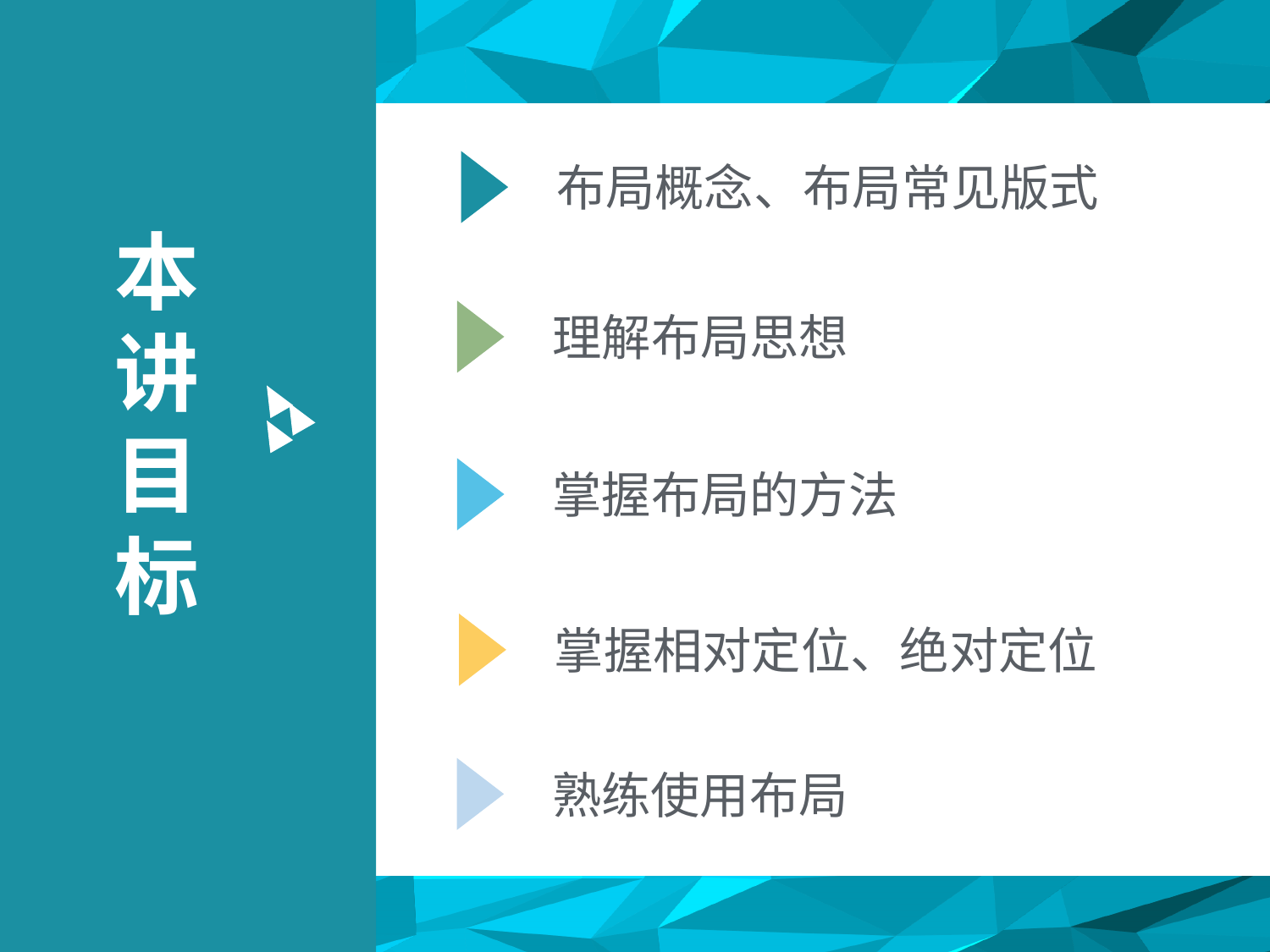

布局概念、布局常见版式

本讲目标
理解布局思想

掌握布局的方法

掌握相对定位、绝对定位

熟练使用布局